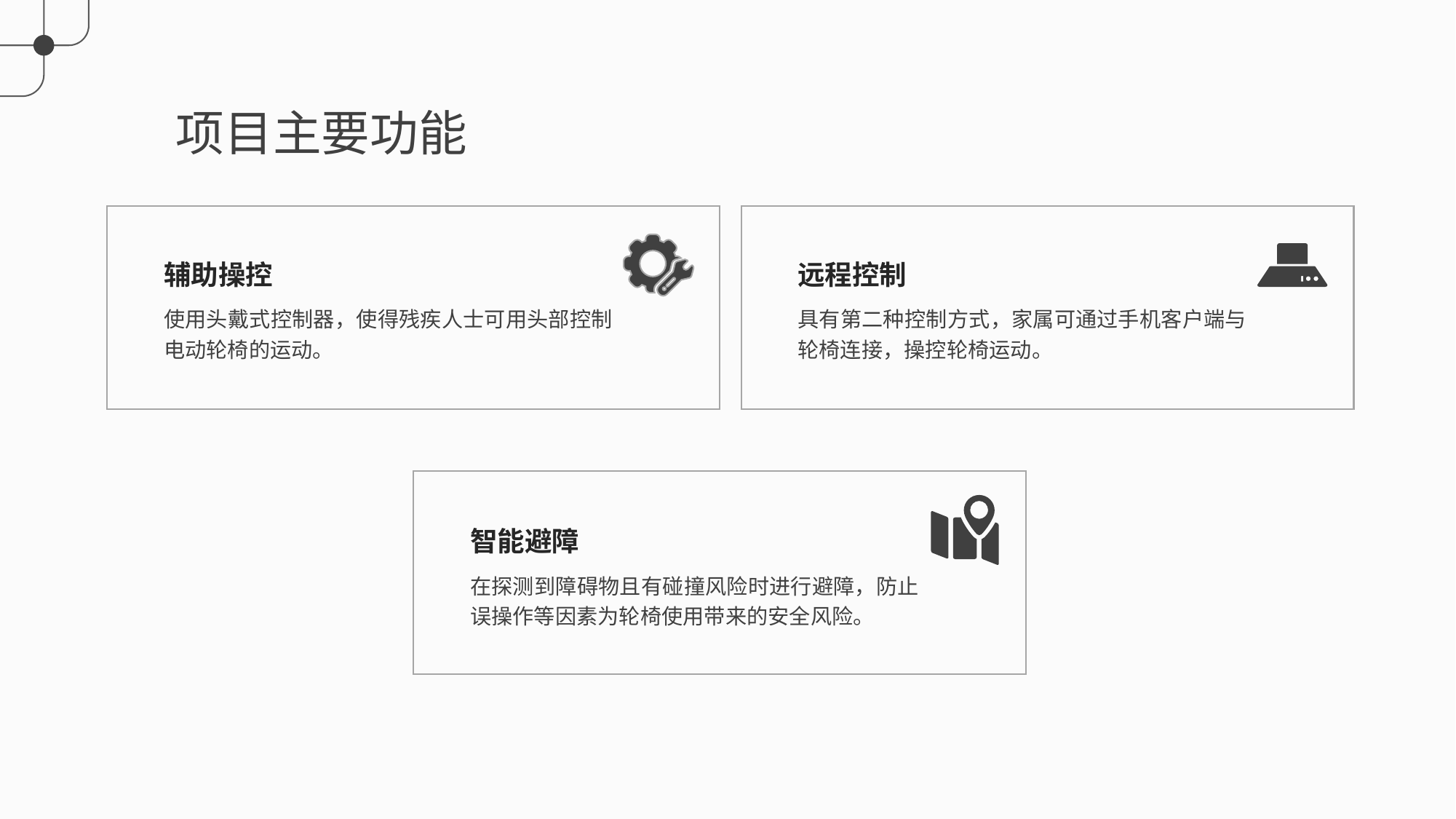

项目主要功能

辅助操控
使用头戴式控制器，使得残疾人士可用头部控制电动轮椅的运动。

远程控制
具有第二种控制方式，家属可通过手机客户端与轮椅连接，操控轮椅运动。

智能避障
在探测到障碍物且有碰撞风险时进行避障，防止误操作等因素为轮椅使用带来的安全风险。